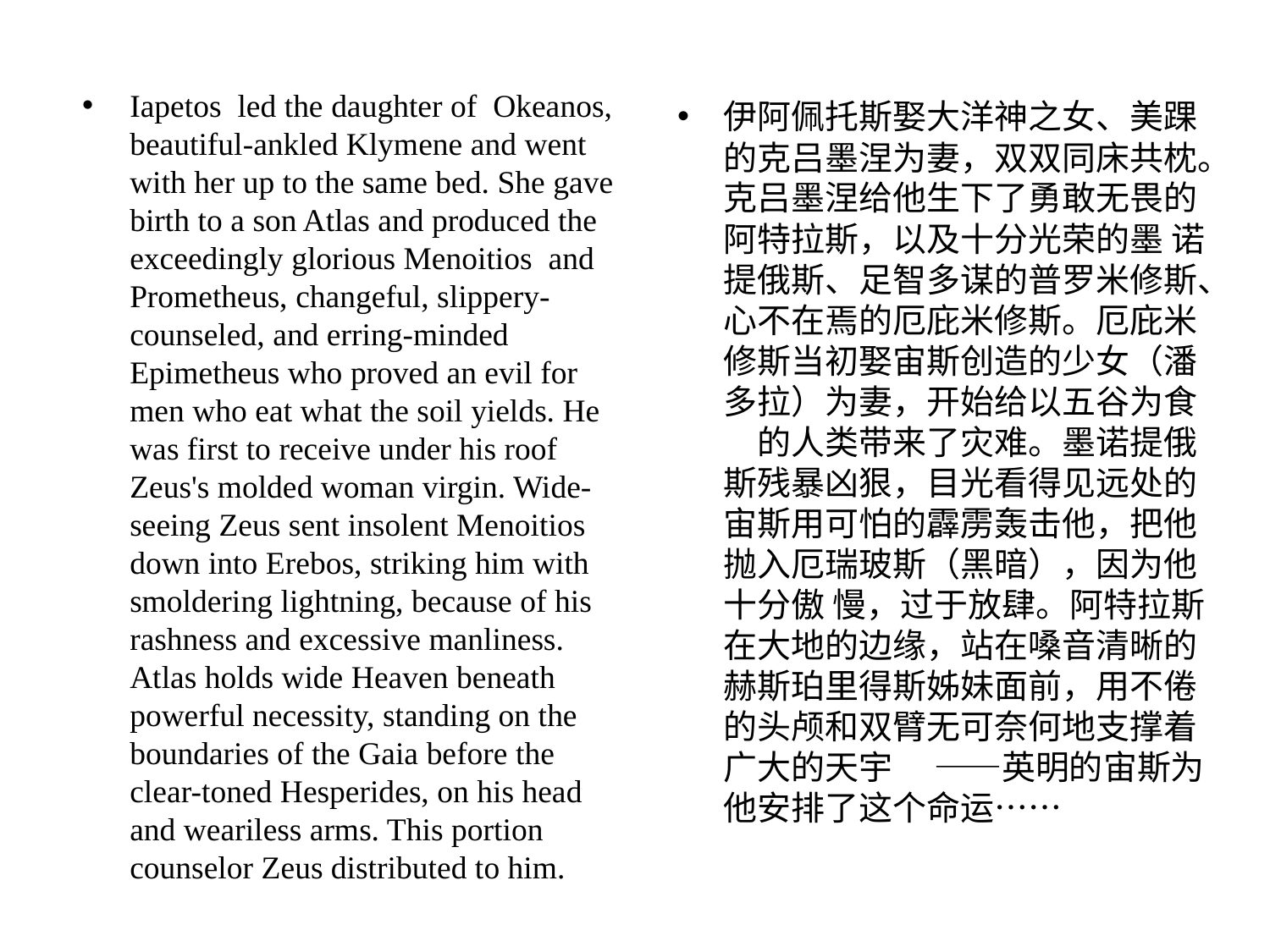

Iapetos  led the daughter of  Okeanos, beautiful-ankled Klymene and went with her up to the same bed. She gave birth to a son Atlas and produced the exceedingly glorious Menoitios  and Prometheus, changeful, slippery-counseled, and erring-minded Epimetheus who proved an evil for men who eat what the soil yields. He was first to receive under his roof Zeus's molded woman virgin. Wide-seeing Zeus sent insolent Menoitios down into Erebos, striking him with smoldering lightning, because of his rashness and excessive manliness. Atlas holds wide Heaven beneath powerful necessity, standing on the boundaries of the Gaia before the clear-toned Hesperides, on his head and weariless arms. This portion counselor Zeus distributed to him.
伊阿佩托斯娶⼤洋神之⼥、美踝的克吕墨涅为妻，双双同床共枕。克吕墨涅给他⽣下了勇敢⽆畏的阿特拉斯，以及⼗分光荣的墨 诺提俄斯、⾜智多谋的普罗⽶修斯、⼼不在焉的厄庇⽶修斯。厄庇⽶修斯当初娶宙斯创造的少⼥（潘多拉）为妻，开始给以五⾕为⾷ 　的⼈类带来了灾难。墨诺提俄斯残暴凶狠，⽬光看得见远处的宙斯⽤可怕的霹雳轰击他，把他抛⼊厄瑞玻斯（⿊暗），因为他⼗分傲 慢，过于放肆。阿特拉斯在⼤地的边缘，站在嗓⾳清晰的赫斯珀⾥得斯姊妹⾯前，⽤不倦的头颅和双臂⽆可奈何地⽀撑着⼴⼤的天宇 　——英明的宙斯为他安排了这个命运……